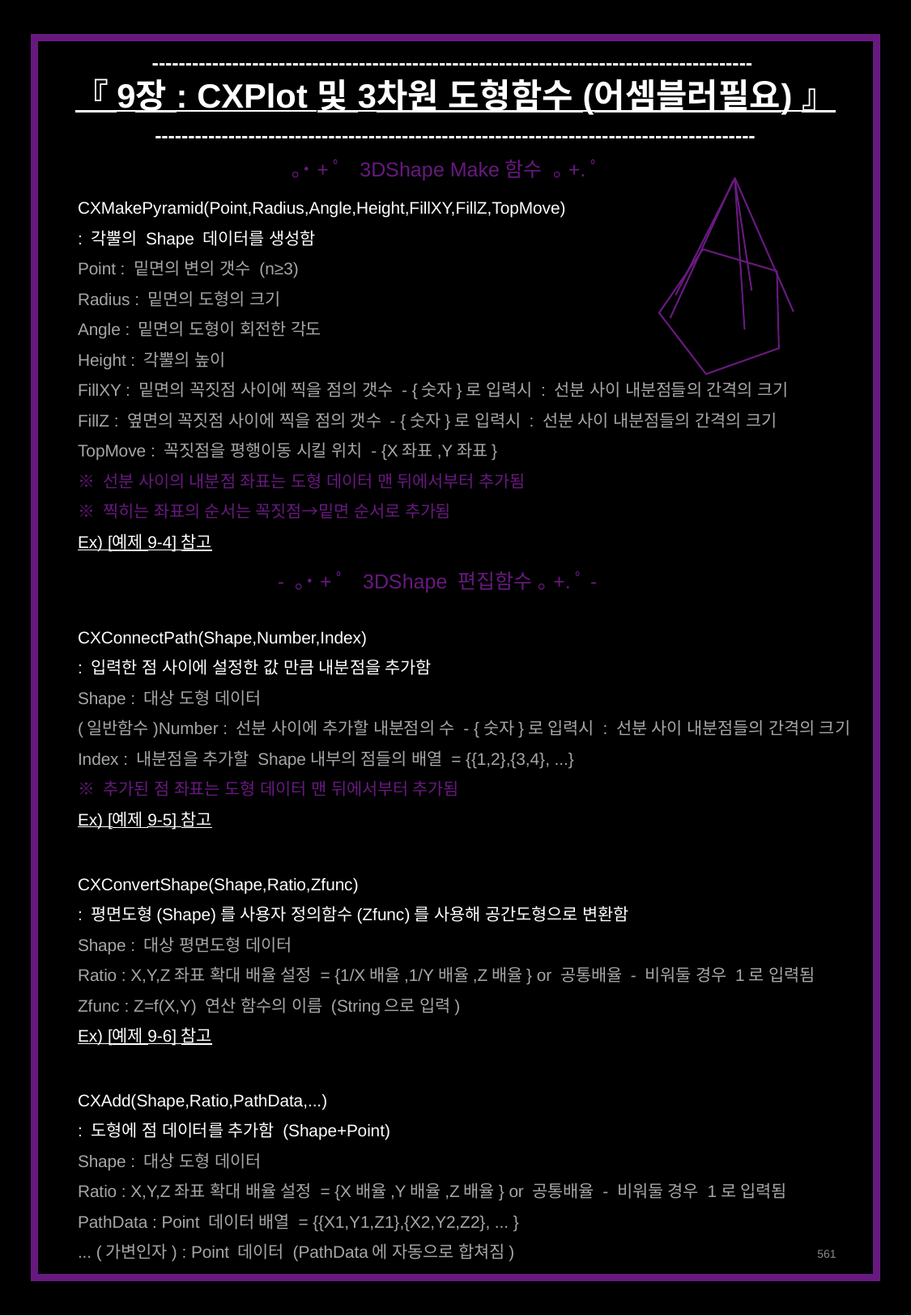

------------------------------------------------------------------------------------------
『 9장 : CXPlot 및 3차원 도형함수 (어셈블러필요) 』
------------------------------------------------------------------------------------------
 ｡˙+ﾟ  3DShape Make함수  ｡+.ﾟ
CXMakePyramid(Point,Radius,Angle,Height,FillXY,FillZ,TopMove)
: 각뿔의 Shape 데이터를 생성함
Point : 밑면의 변의 갯수 (n≥3)
Radius : 밑면의 도형의 크기
Angle : 밑면의 도형이 회전한 각도
Height : 각뿔의 높이
FillXY : 밑면의 꼭짓점 사이에 찍을 점의 갯수 - {숫자}로 입력시 : 선분 사이 내분점들의 간격의 크기
FillZ : 옆면의 꼭짓점 사이에 찍을 점의 갯수 - {숫자}로 입력시 : 선분 사이 내분점들의 간격의 크기
TopMove : 꼭짓점을 평행이동 시킬 위치 - {X좌표,Y좌표}
※ 선분 사이의 내분점 좌표는 도형 데이터 맨 뒤에서부터 추가됨
※ 찍히는 좌표의 순서는 꼭짓점→밑면 순서로 추가됨
Ex) [예제 9-4] 참고

CXConnectPath(Shape,Number,Index)
: 입력한 점 사이에 설정한 값 만큼 내분점을 추가함
Shape : 대상 도형 데이터
(일반함수)Number : 선분 사이에 추가할 내분점의 수 - {숫자}로 입력시 : 선분 사이 내분점들의 간격의 크기
Index : 내분점을 추가할 Shape내부의 점들의 배열 = {{1,2},{3,4}, ...}
※ 추가된 점 좌표는 도형 데이터 맨 뒤에서부터 추가됨
Ex) [예제 9-5] 참고

CXConvertShape(Shape,Ratio,Zfunc)
: 평면도형(Shape)를 사용자 정의함수(Zfunc)를 사용해 공간도형으로 변환함
Shape : 대상 평면도형 데이터
Ratio : X,Y,Z좌표 확대 배율 설정 = {1/X배율,1/Y배율,Z배율} or 공통배율 - 비워둘 경우 1로 입력됨
Zfunc : Z=f(X,Y) 연산 함수의 이름 (String으로 입력)
Ex) [예제 9-6] 참고

CXAdd(Shape,Ratio,PathData,...)
: 도형에 점 데이터를 추가함 (Shape+Point)
Shape : 대상 도형 데이터
Ratio : X,Y,Z좌표 확대 배율 설정 = {X배율,Y배율,Z배율} or 공통배율 - 비워둘 경우 1로 입력됨
PathData : Point 데이터 배열 = {{X1,Y1,Z1},{X2,Y2,Z2}, ... }
... (가변인자) : Point 데이터 (PathData에 자동으로 합쳐짐)

- ｡˙+ﾟ  3DShape 편집함수 ｡+.ﾟ-
561